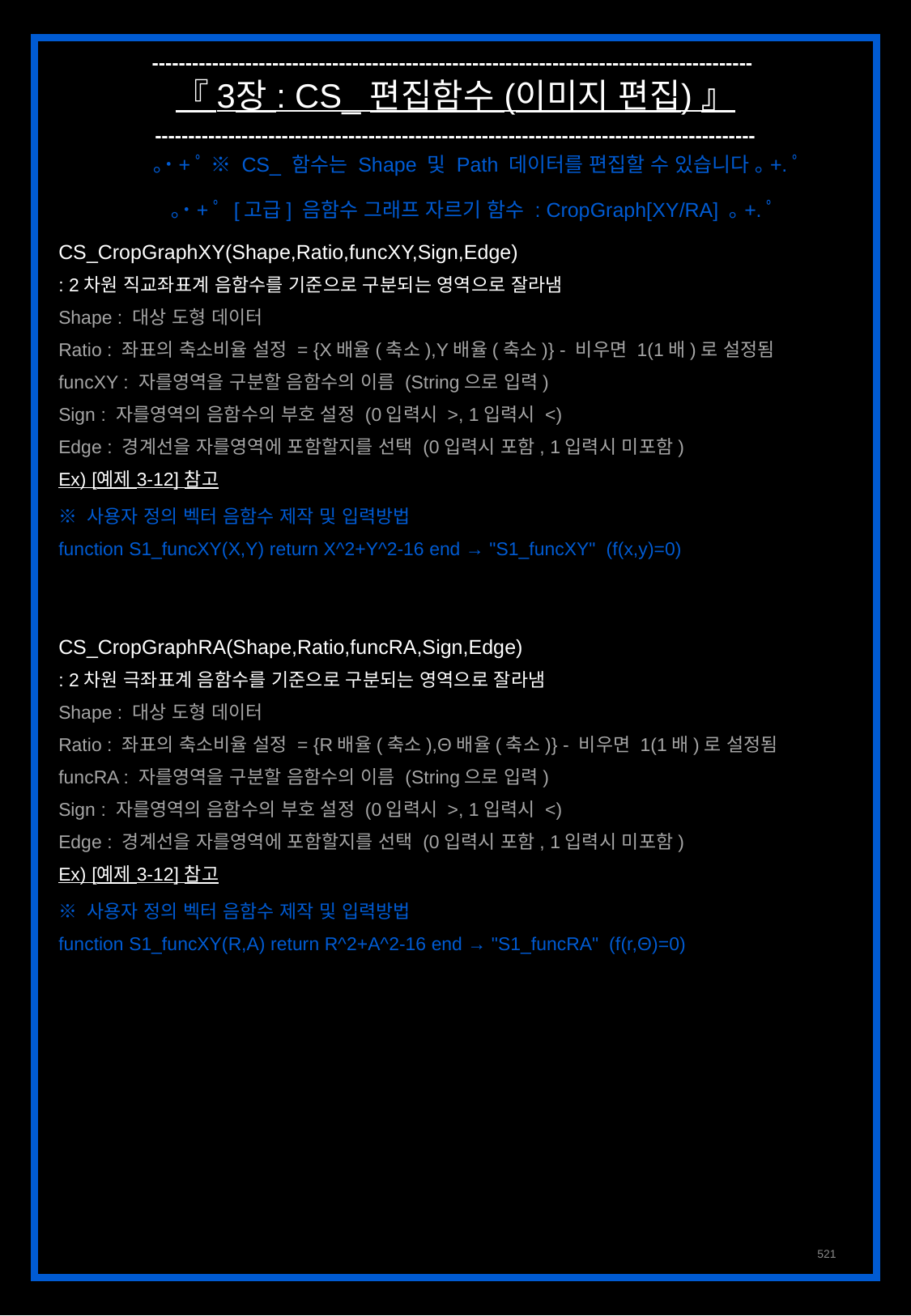

------------------------------------------------------------------------------------------
『 3장 : CS_ 편집함수 (이미지 편집) 』
------------------------------------------------------------------------------------------
｡˙+ﾟ ※ CS_ 함수는 Shape 및 Path 데이터를 편집할 수 있습니다 ｡+.ﾟ
｡˙+ﾟ [고급] 음함수 그래프 자르기 함수 : CropGraph[XY/RA] ｡+.ﾟ
CS_CropGraphXY(Shape,Ratio,funcXY,Sign,Edge)
: 2차원 직교좌표계 음함수를 기준으로 구분되는 영역으로 잘라냄
Shape : 대상 도형 데이터
Ratio : 좌표의 축소비율 설정 = {X배율(축소),Y배율(축소)} - 비우면 1(1배)로 설정됨
funcXY : 자를영역을 구분할 음함수의 이름 (String으로 입력)
Sign : 자를영역의 음함수의 부호 설정 (0입력시 >, 1입력시 <)
Edge : 경계선을 자를영역에 포함할지를 선택 (0입력시 포함, 1입력시 미포함)
Ex) [예제 3-12] 참고
※ 사용자 정의 벡터 음함수 제작 및 입력방법
function S1_funcXY(X,Y) return X^2+Y^2-16 end → "S1_funcXY"  (f(x,y)=0)

CS_CropGraphRA(Shape,Ratio,funcRA,Sign,Edge)
: 2차원 극좌표계 음함수를 기준으로 구분되는 영역으로 잘라냄
Shape : 대상 도형 데이터
Ratio : 좌표의 축소비율 설정 = {R배율(축소),Θ배율(축소)} - 비우면 1(1배)로 설정됨
funcRA : 자를영역을 구분할 음함수의 이름 (String으로 입력)
Sign : 자를영역의 음함수의 부호 설정 (0입력시 >, 1입력시 <)
Edge : 경계선을 자를영역에 포함할지를 선택 (0입력시 포함, 1입력시 미포함)
Ex) [예제 3-12] 참고
※ 사용자 정의 벡터 음함수 제작 및 입력방법
function S1_funcXY(R,A) return R^2+A^2-16 end → "S1_funcRA"  (f(r,Θ)=0)
521